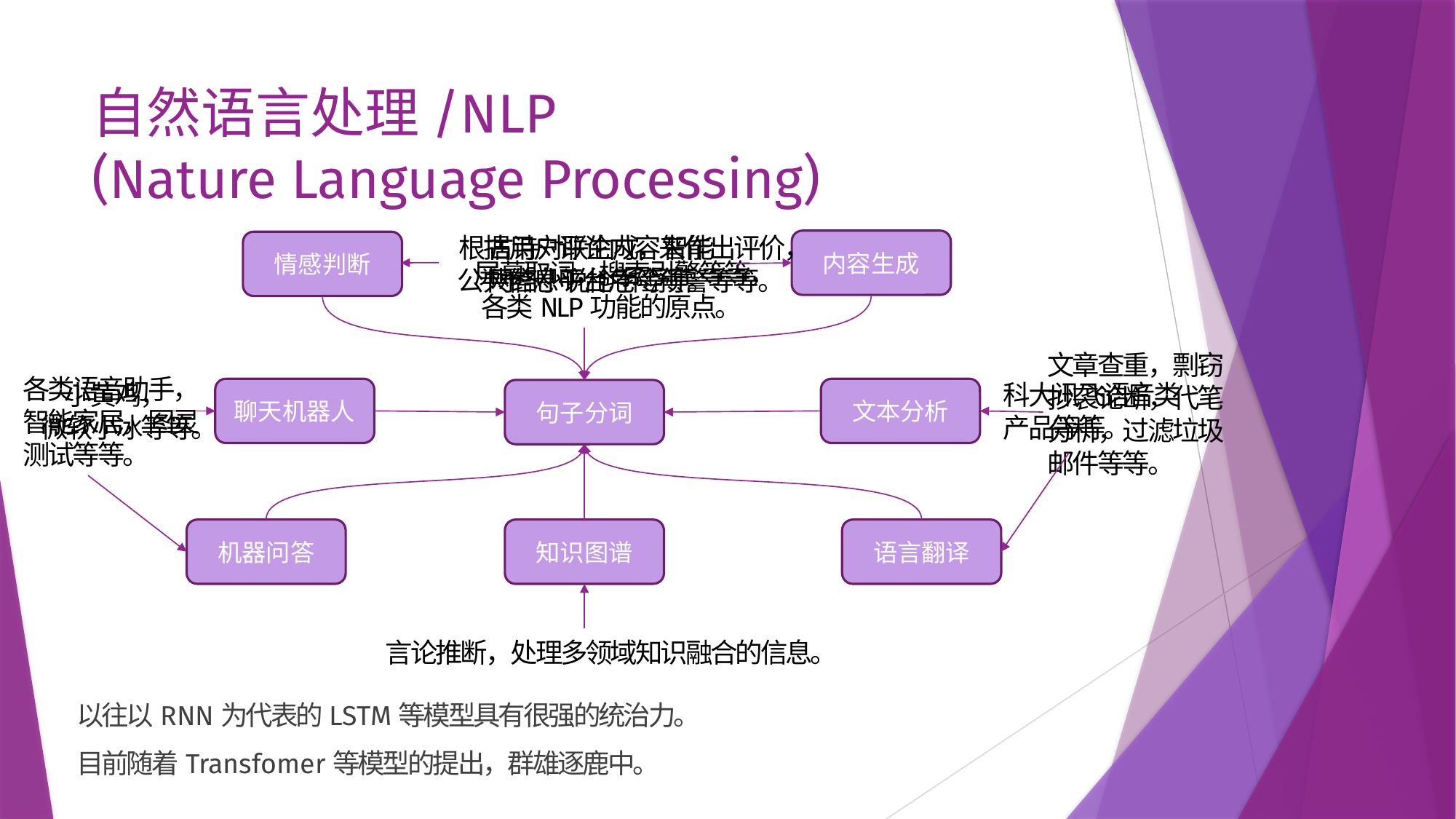

# 自然语言处理/NLP (Nature Language Processing)
古诗对联生成，智能网络小说枪手等等。
根据用户评论内容来作出评价，公共信息平台危险预警等等。
内容生成
情感判断
聊天机器人
文本分析
句子分词
机器问答
知识图谱
语言翻译
屏幕取词，搜索引擎等等，各类NLP功能的原点。
文章查重，剽窃抄袭论断，代笔分析，过滤垃圾邮件等等。
各类语音助手，智能家居，图灵测试等等。
小黄鸡，
微软小冰等等。
科大讯飞语音类产品等等。
言论推断，处理多领域知识融合的信息。
以往以RNN为代表的LSTM等模型具有很强的统治力。
目前随着Transfomer等模型的提出，群雄逐鹿中。